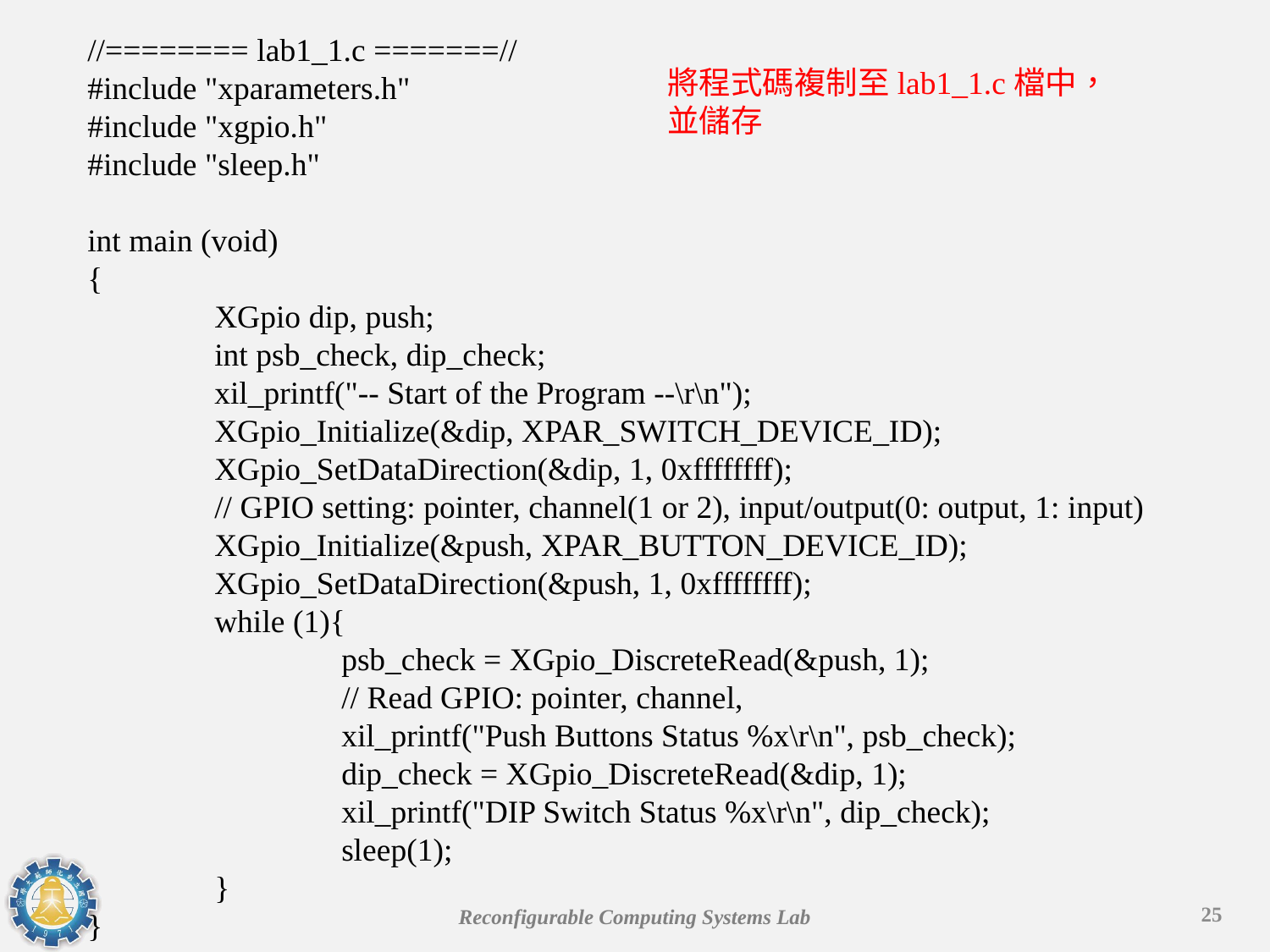

//======== lab1_1.c =======//
#include "xparameters.h"
#include "xgpio.h"
#include "sleep.h"

int main (void)
{
	XGpio dip, push;
	int psb_check, dip_check;
    	xil_printf("-- Start of the Program --\r\n");
    	XGpio_Initialize(&dip, XPAR_SWITCH_DEVICE_ID);
    	XGpio_SetDataDirection(&dip, 1, 0xffffffff);
	// GPIO setting: pointer, channel(1 or 2), input/output(0: output, 1: input)
    	XGpio_Initialize(&push, XPAR_BUTTON_DEVICE_ID);
	XGpio_SetDataDirection(&push, 1, 0xffffffff);
	while (1){
	  	psb_check = XGpio_DiscreteRead(&push, 1);
		// Read GPIO: pointer, channel,
	  	xil_printf("Push Buttons Status %x\r\n", psb_check);
	  	dip_check = XGpio_DiscreteRead(&dip, 1);
	  	xil_printf("DIP Switch Status %x\r\n", dip_check);
	  	sleep(1);
	}
}
將程式碼複制至lab1_1.c檔中，並儲存
25